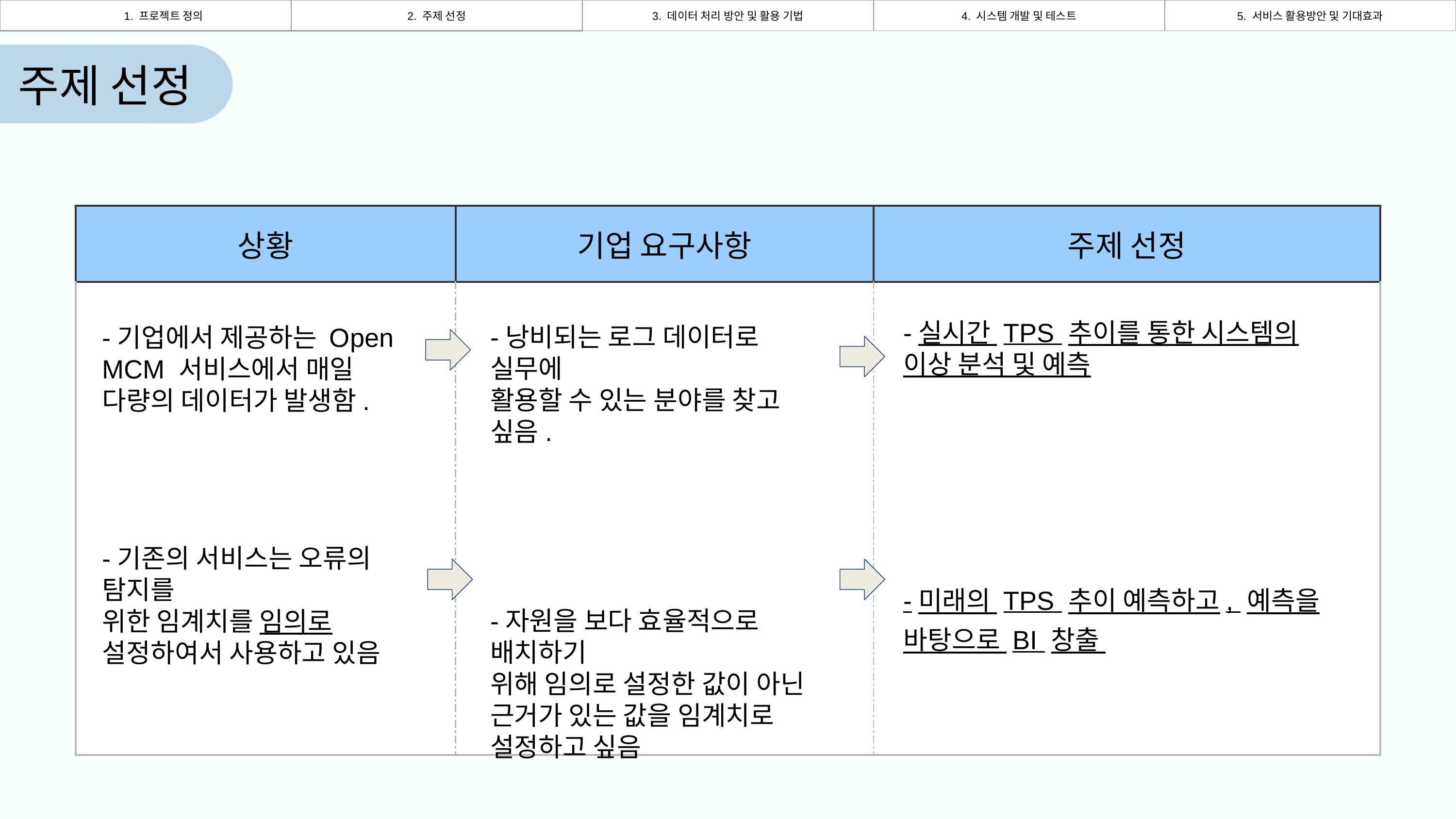

| 1. 프로젝트 정의 | 2. 주제 선정 | 3. 데이터 처리 방안 및 활용 기법 | 4. 시스템 개발 및 테스트 | 5. 서비스 활용방안 및 기대효과 |
| --- | --- | --- | --- | --- |

 주제 선정
| 상황 | 기업 요구사항 | 주제 선정 |
| --- | --- | --- |
|  |  |  |
-실시간 TPS 추이를 통한 시스템의 이상 분석 및 예측

-미래의 TPS 추이 예측하고, 예측을 바탕으로 BI 창출

-낭비되는 로그 데이터로 실무에
활용할 수 있는 분야를 찾고 싶음.

-자원을 보다 효율적으로 배치하기
위해 임의로 설정한 값이 아닌 근거가 있는 값을 임계치로 설정하고 싶음
-기업에서 제공하는 Open MCM 서비스에서 매일 다량의 데이터가 발생함.

-기존의 서비스는 오류의 탐지를
위한 임계치를 임의로 설정하여서 사용하고 있음